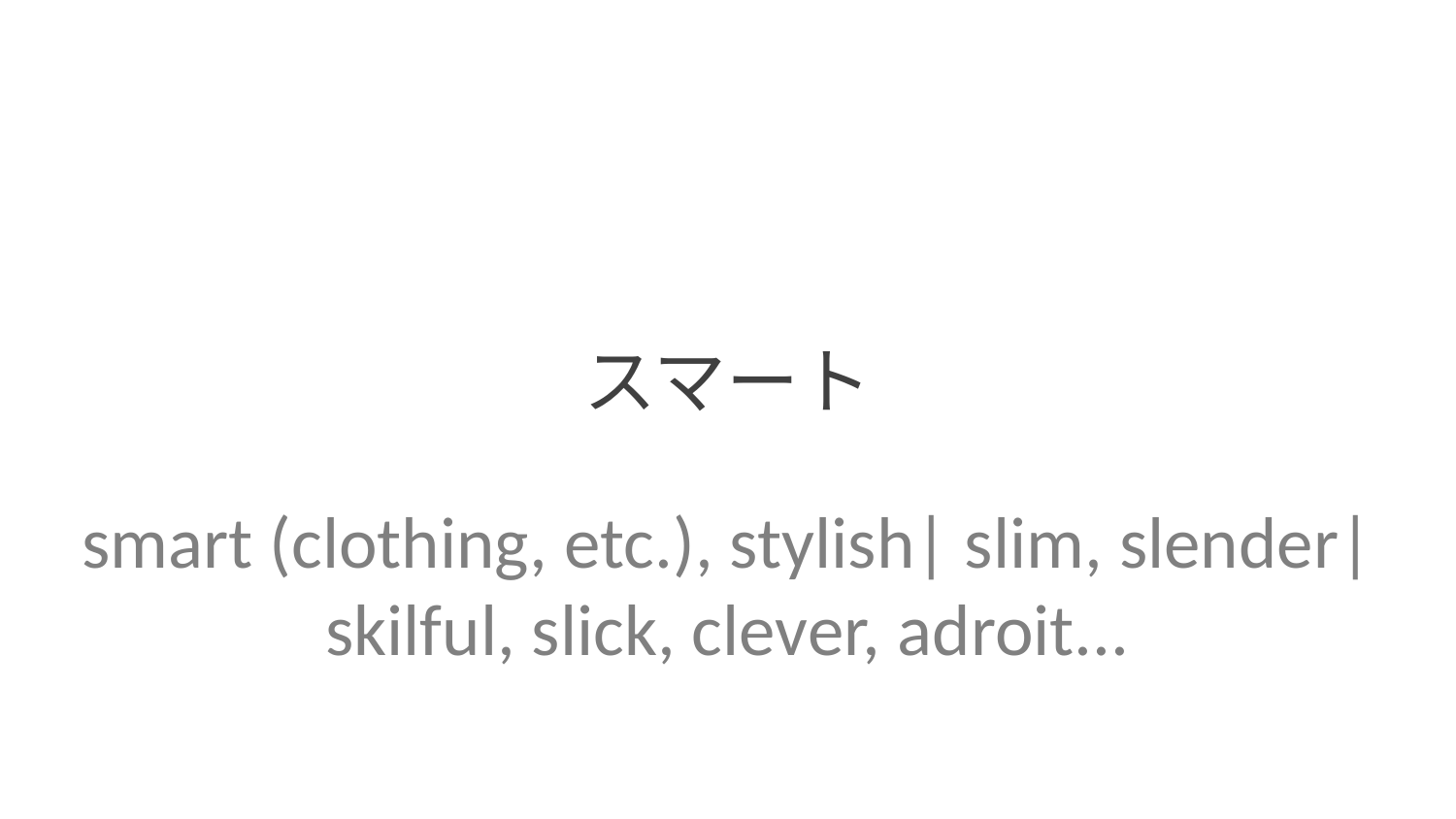

スマート
smart (clothing, etc.), stylish| slim, slender| skilful, slick, clever, adroit...